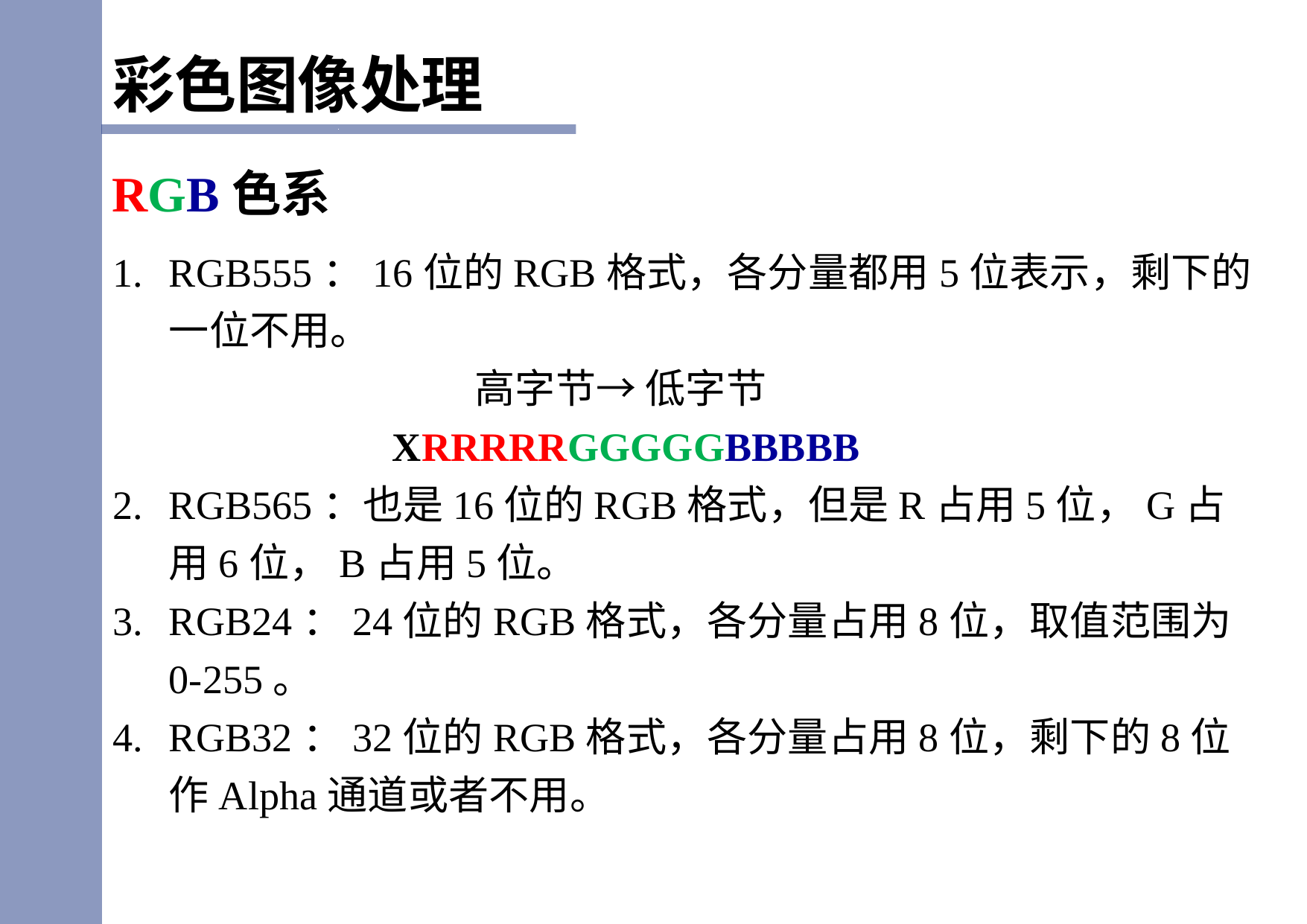

彩色图像处理
RGB色系
RGB555：16位的RGB格式，各分量都用5位表示，剩下的一位不用。
        高字节→ 低字节
XRRRRRGGGGGBBBBB
RGB565：也是16位的RGB格式，但是R占用5位，G占用6位，B占用5位。
RGB24：24位的RGB格式，各分量占用8位，取值范围为0-255。
RGB32：32位的RGB格式，各分量占用8位，剩下的8位作Alpha通道或者不用。